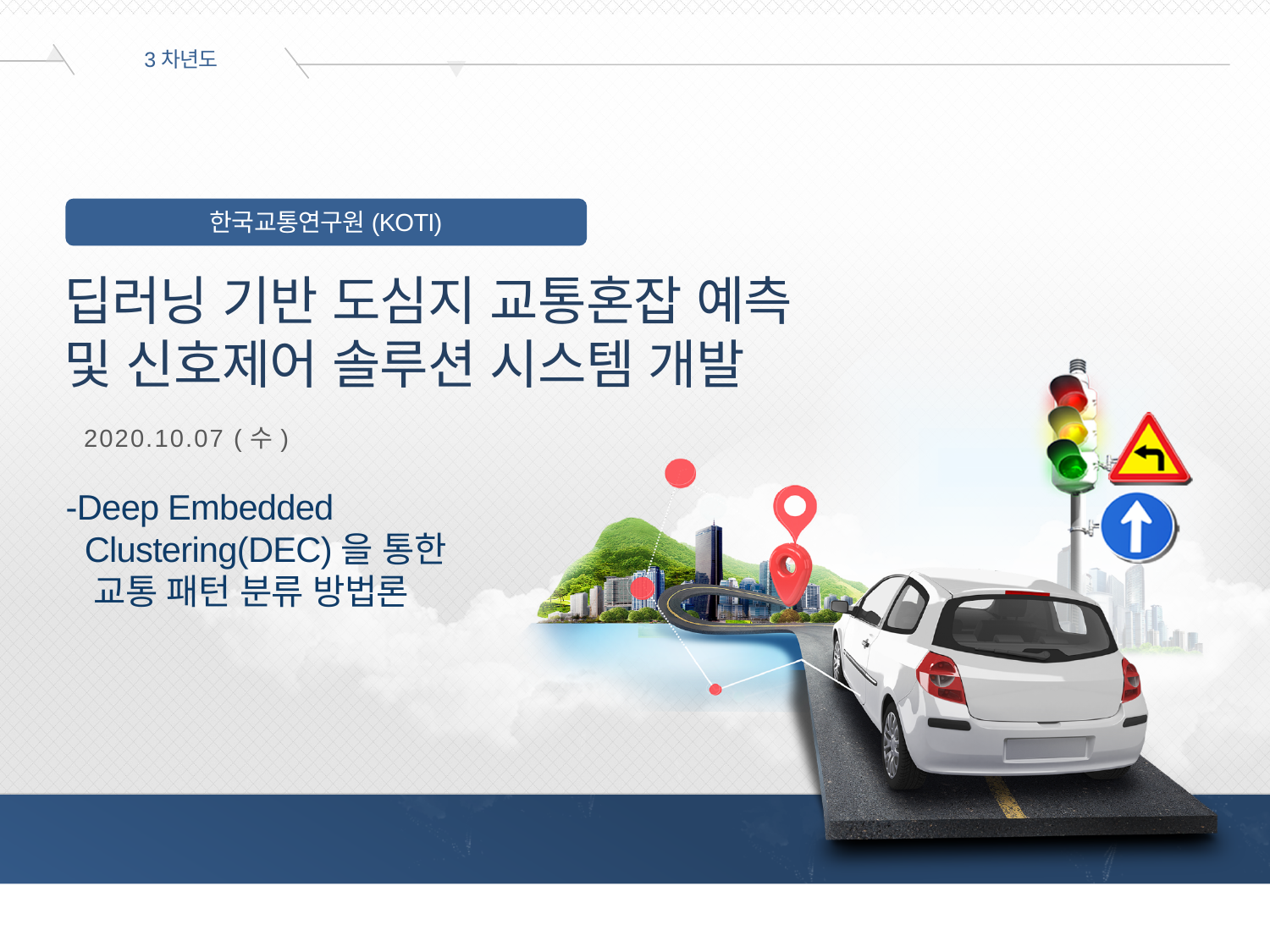

3차년도

한국교통연구원(KOTI)
딥러닝 기반 도심지 교통혼잡 예측
및 신호제어 솔루션 시스템 개발
2020.10.07 (수)
-Deep Embedded
  Clustering(DEC)을 통한
  교통 패턴 분류 방법론